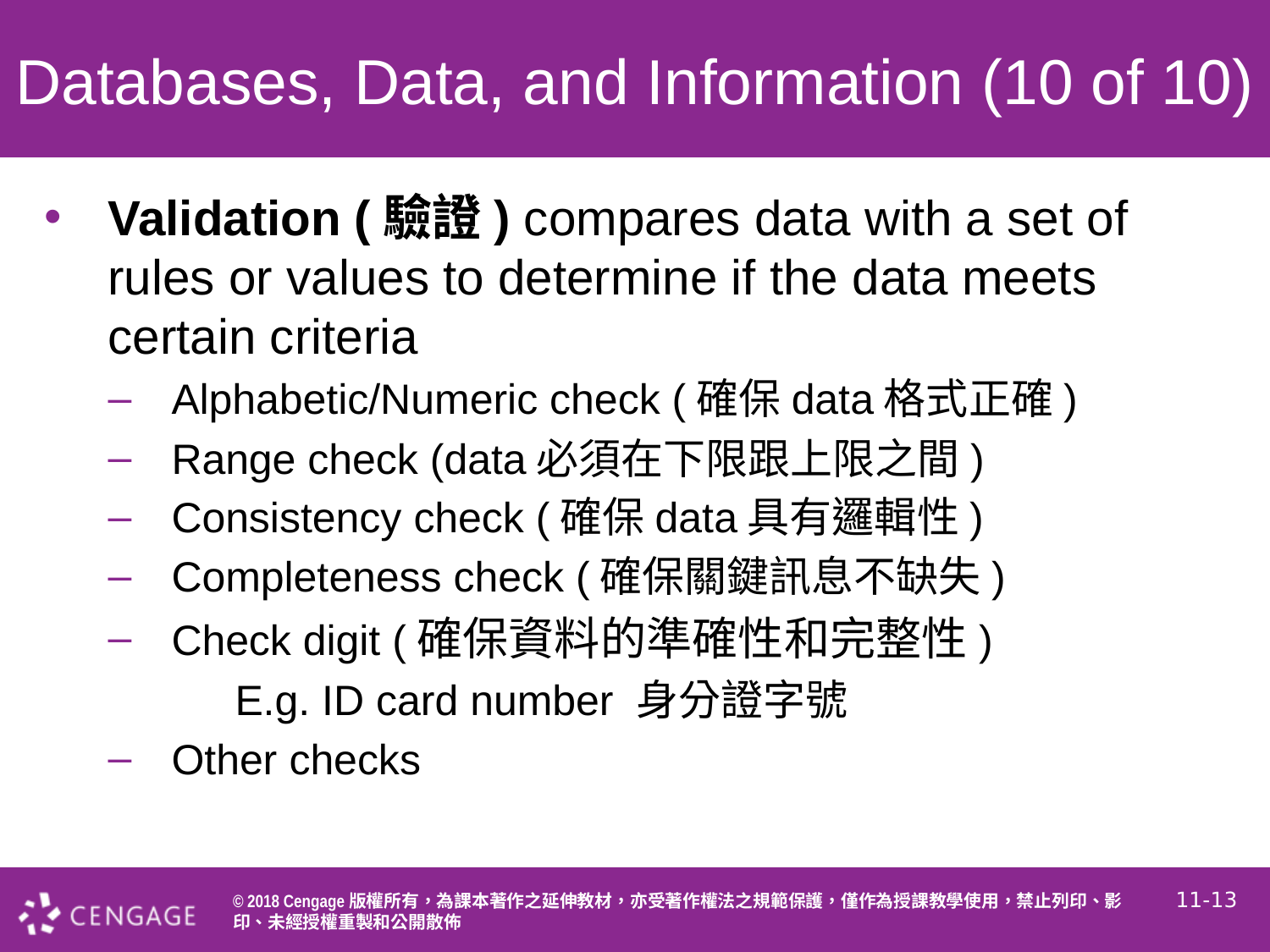

# Databases, Data, and Information (10 of 10)
Validation (驗證) compares data with a set of rules or values to determine if the data meets certain criteria
Alphabetic/Numeric check (確保data格式正確)
Range check (data必須在下限跟上限之間)
Consistency check (確保data具有邏輯性)
Completeness check (確保關鍵訊息不缺失)
Check digit (確保資料的準確性和完整性)
	E.g. ID card number 身分證字號
Other checks